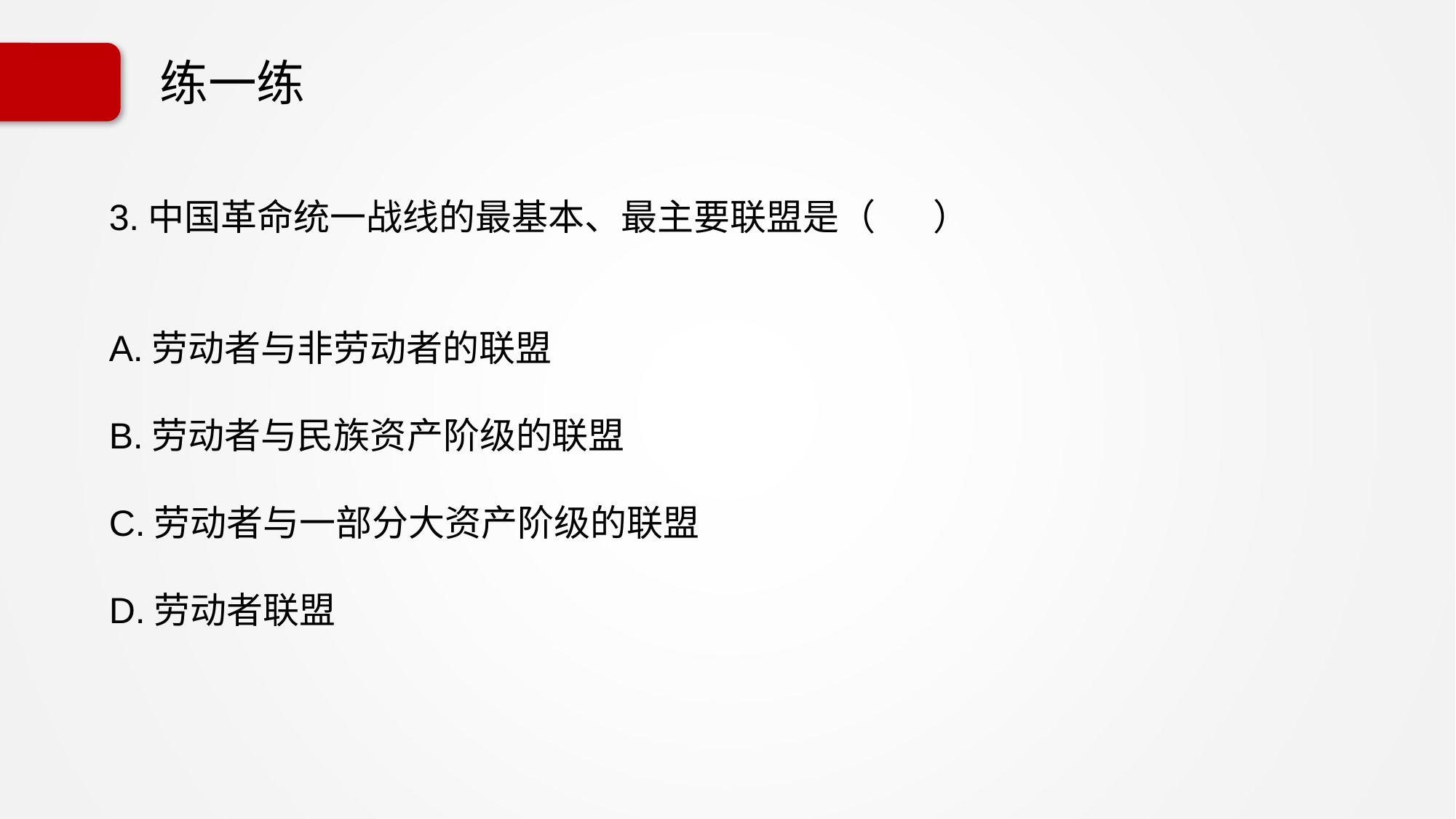

# 练一练
3.中国革命统一战线的最基本、最主要联盟是（       ）

A.劳动者与非劳动者的联盟

B.劳动者与民族资产阶级的联盟

C.劳动者与一部分大资产阶级的联盟

D.劳动者联盟